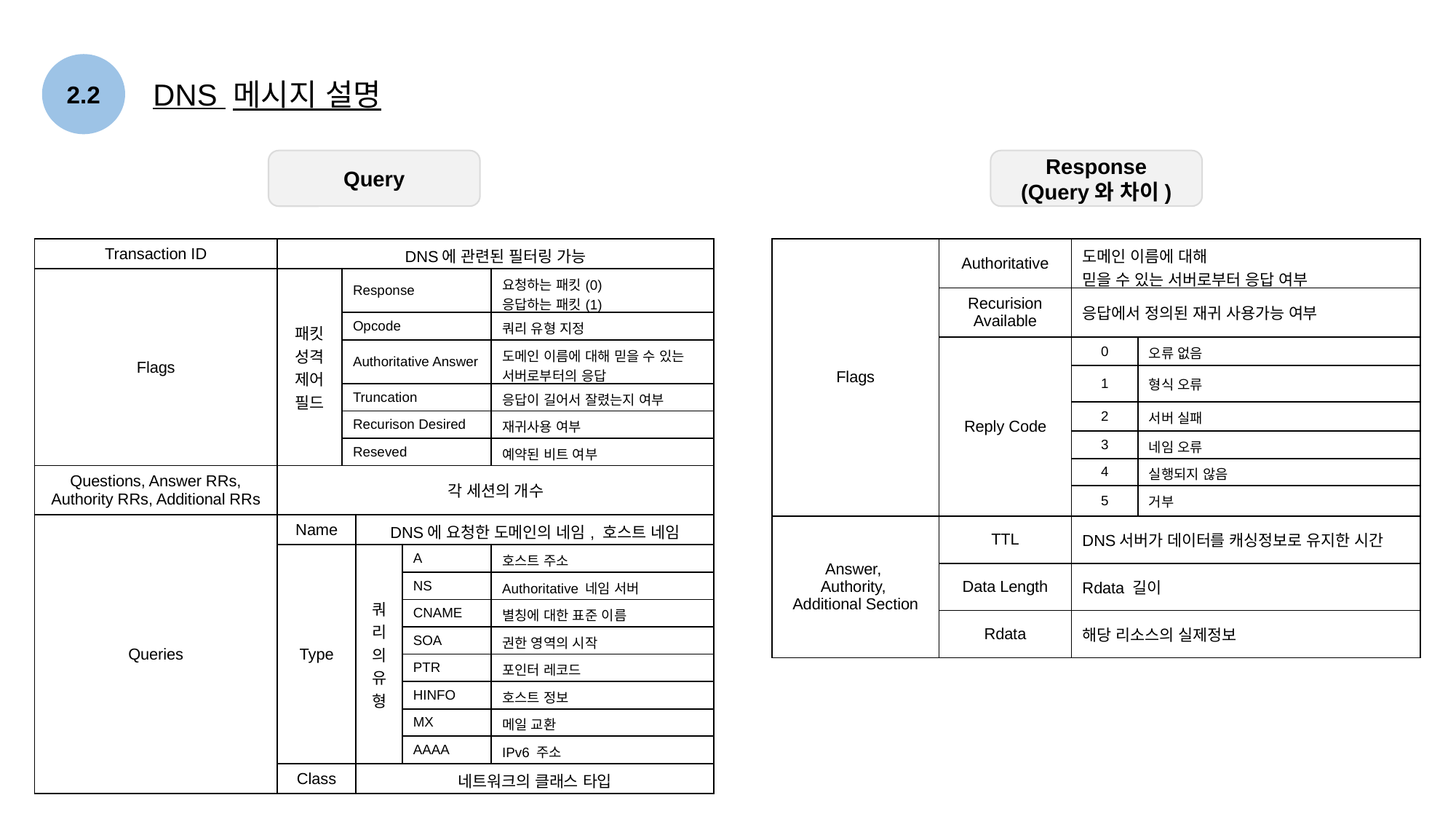

2.2
DNS 메시지 설명
Query
Response
(Query와 차이)
| Flags | Authoritative | 도메인 이름에 대해 믿을 수 있는 서버로부터 응답 여부 |  |
| --- | --- | --- | --- |
|  | Recurision Available | 응답에서 정의된 재귀 사용가능 여부 |  |
|  | Reply Code | 0 | 오류 없음 |
|  |  | 1 | 형식 오류 |
|  |  | 2 | 서버 실패 |
|  |  | 3 | 네임 오류 |
|  |  | 4 | 실행되지 않음 |
|  |  | 5 | 거부 |
| Answer, Authority, Additional Section | TTL | DNS서버가 데이터를 캐싱정보로 유지한 시간 |  |
|  | Data Length | Rdata 길이 |  |
|  | Rdata | 해당 리소스의 실제정보 |  |
| Transaction ID | DNS에 관련된 필터링 가능 |  |  |  |  |
| --- | --- | --- | --- | --- | --- |
| Flags | 패킷 성격 제어필드 | Response |  |  | 요청하는 패킷(0) 응답하는 패킷(1) |
|  |  | Opcode |  |  | 쿼리 유형 지정 |
|  |  | Authoritative Answer |  |  | 도메인 이름에 대해 믿을 수 있는 서버로부터의 응답 |
|  |  | Truncation |  |  | 응답이 길어서 잘렸는지 여부 |
|  |  | Recurison Desired |  |  | 재귀사용 여부 |
|  |  | Reseved |  |  | 예약된 비트 여부 |
| Questions, Answer RRs, Authority RRs, Additional RRs | 각 세션의 개수 |  |  |  |  |
| Queries | Name | DNS에 요청한 도메인의 네임, 호스트 네임 | DNS에 요청한 도메인의 네임, 호스트 네임 |  |  |
|  | Type | 쿼리의 유형 | 쿼리의 유형 | A | 호스트 주소 |
|  |  |  |  | NS | Authoritative 네임 서버 |
|  |  |  |  | CNAME | 별칭에 대한 표준 이름 |
|  |  |  |  | SOA | 권한 영역의 시작 |
|  |  |  |  | PTR | 포인터 레코드 |
|  |  |  |  | HINFO | 호스트 정보 |
|  |  |  |  | MX | 메일 교환 |
|  |  |  |  | AAAA | IPv6 주소 |
|  | Class | 네트워크의 클래스 타입 | 네트워크의 클래스 타입 |  |  |